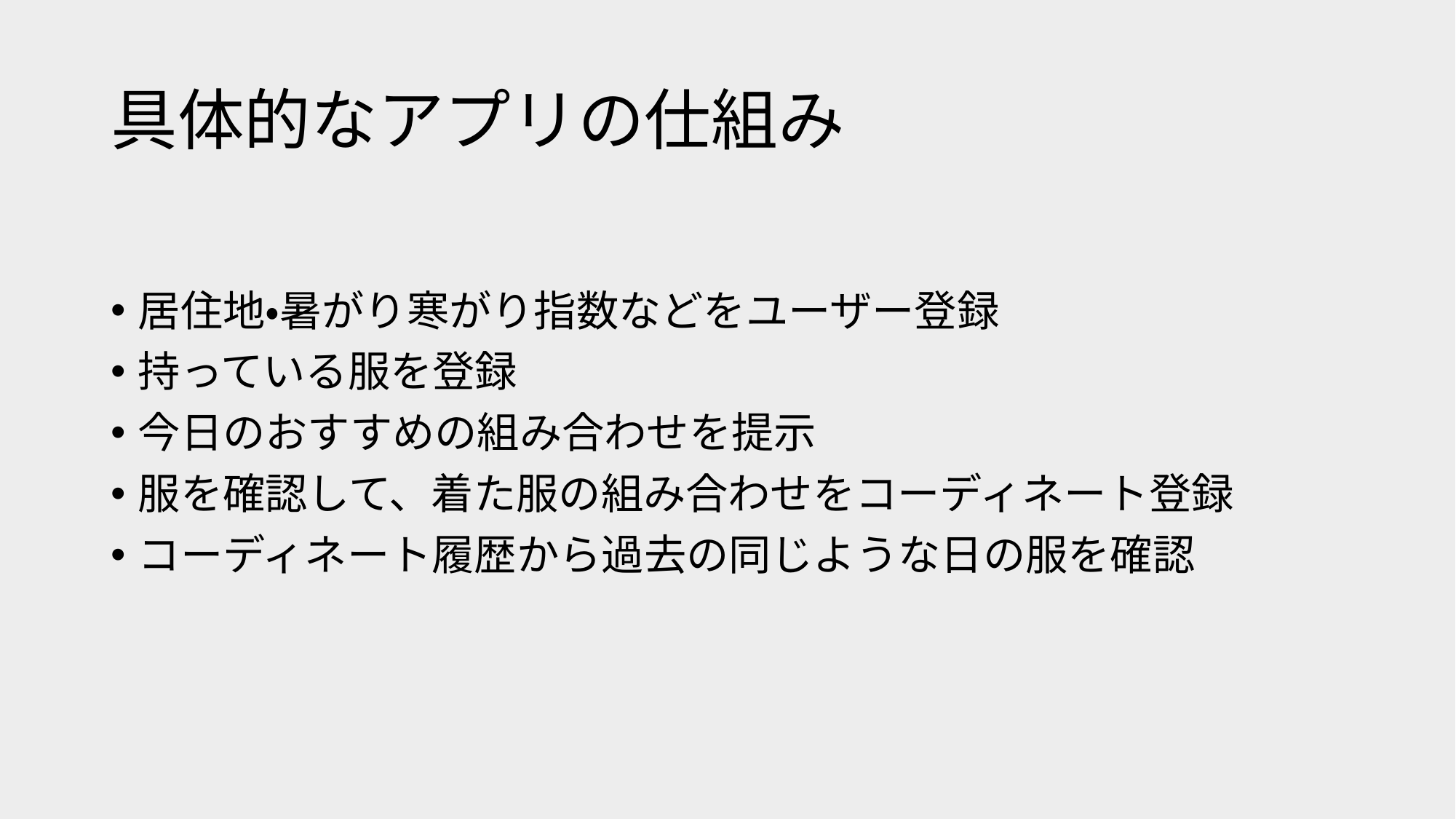

# 具体的なアプリの仕組み

居住地・暑がり寒がり指数などをユーザー登録
持っている服を登録
今日のおすすめの組み合わせを提示
服を確認して、着た服の組み合わせをコーディネート登録
コーディネート履歴から過去の同じような日の服を確認